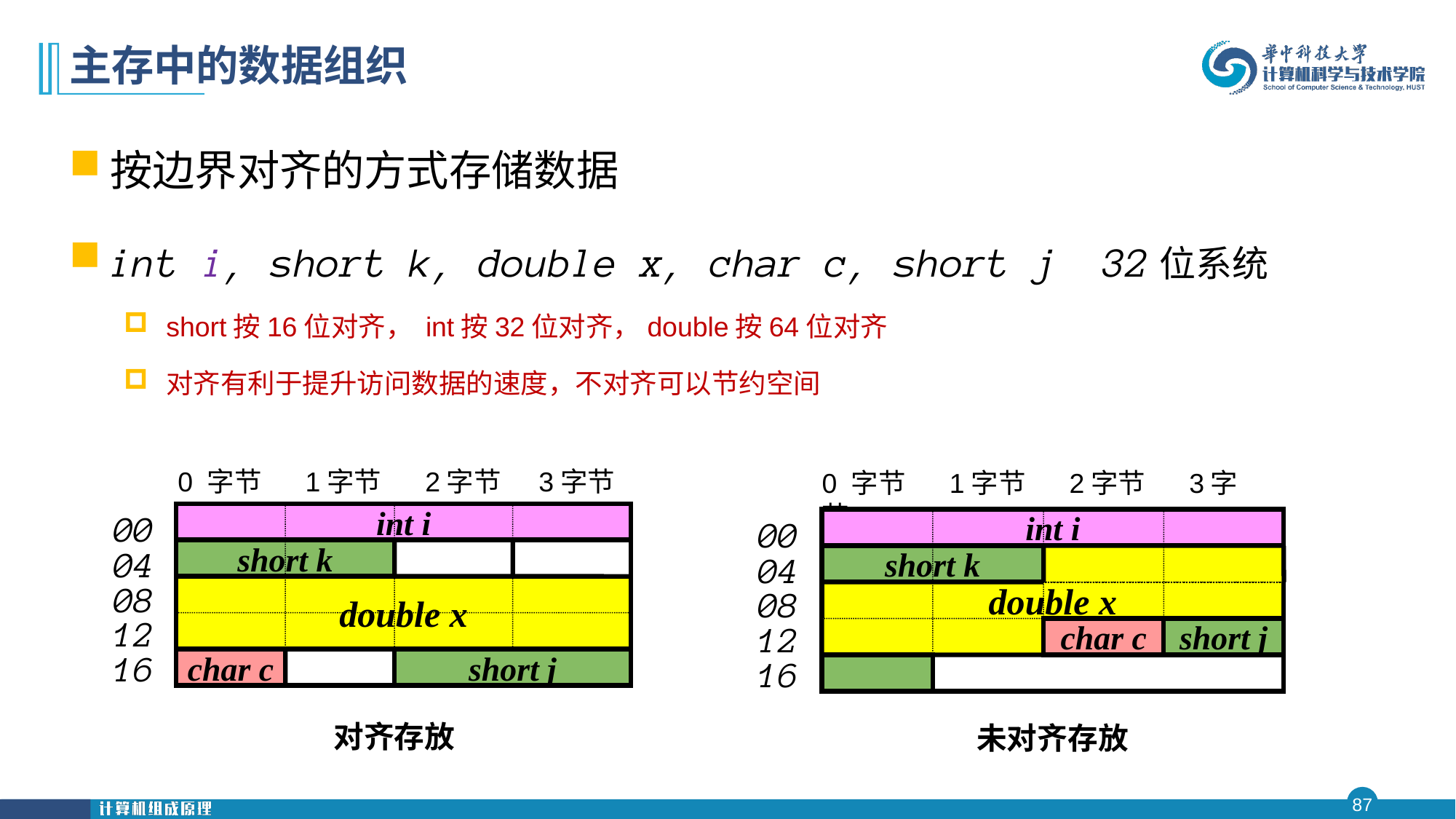

# 主存中的数据组织
按边界对齐的方式存储数据
int i, short k, double x, char c, short j  32位系统
short按16位对齐， int按32位对齐，double按64位对齐
对齐有利于提升访问数据的速度，不对齐可以节约空间

0 字节      1字节      2字节     3字节

int i

0004081216

short k

double x

char c
short j

对齐存放
0 字节      1字节      2字节      3字节

int i

0004081216
short k

double x

char c
short j

未对齐存放
 则： &i=0; &k=4; &x=6; &c=14; &j=15;……